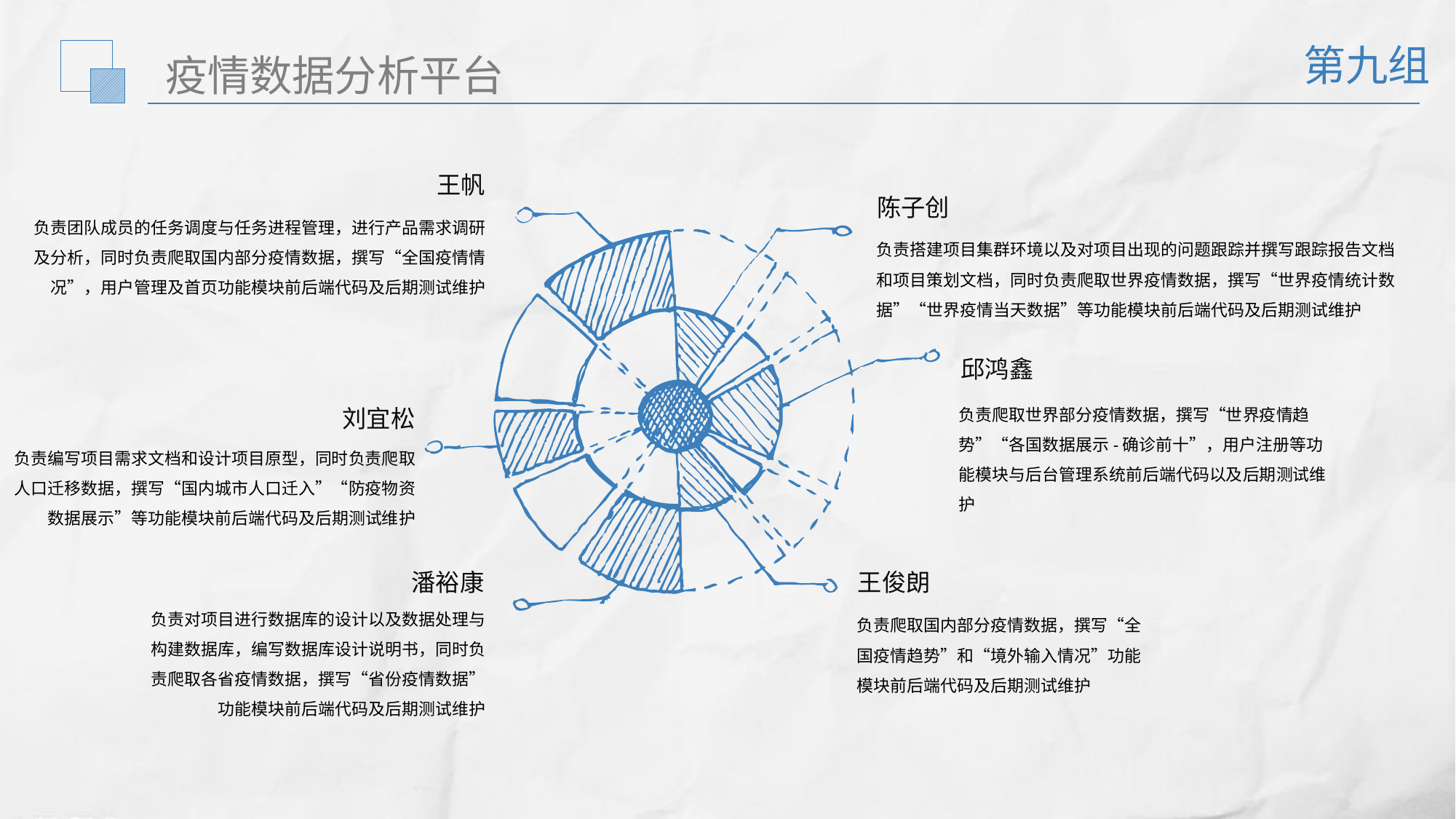

第九组

疫情数据分析平台

王帆
陈子创
负责团队成员的任务调度与任务进程管理，进行产品需求调研及分析，同时负责爬取国内部分疫情数据，撰写“全国疫情情况”，用户管理及首页功能模块前后端代码及后期测试维护

负责搭建项目集群环境以及对项目出现的问题跟踪并撰写跟踪报告文档和项目策划文档，同时负责爬取世界疫情数据，撰写“世界疫情统计数据”“世界疫情当天数据”等功能模块前后端代码及后期测试维护
邱鸿鑫
负责爬取世界部分疫情数据，撰写“世界疫情趋势”“各国数据展示-确诊前十”，用户注册等功能模块与后台管理系统前后端代码以及后期测试维护
刘宜松
负责编写项目需求文档和设计项目原型，同时负责爬取人口迁移数据，撰写“国内城市人口迁入”“防疫物资数据展示”等功能模块前后端代码及后期测试维护
潘裕康
王俊朗
负责对项目进行数据库的设计以及数据处理与构建数据库，编写数据库设计说明书，同时负责爬取各省疫情数据，撰写“省份疫情数据”功能模块前后端代码及后期测试维护
负责爬取国内部分疫情数据，撰写“全国疫情趋势”和“境外输入情况”功能模块前后端代码及后期测试维护